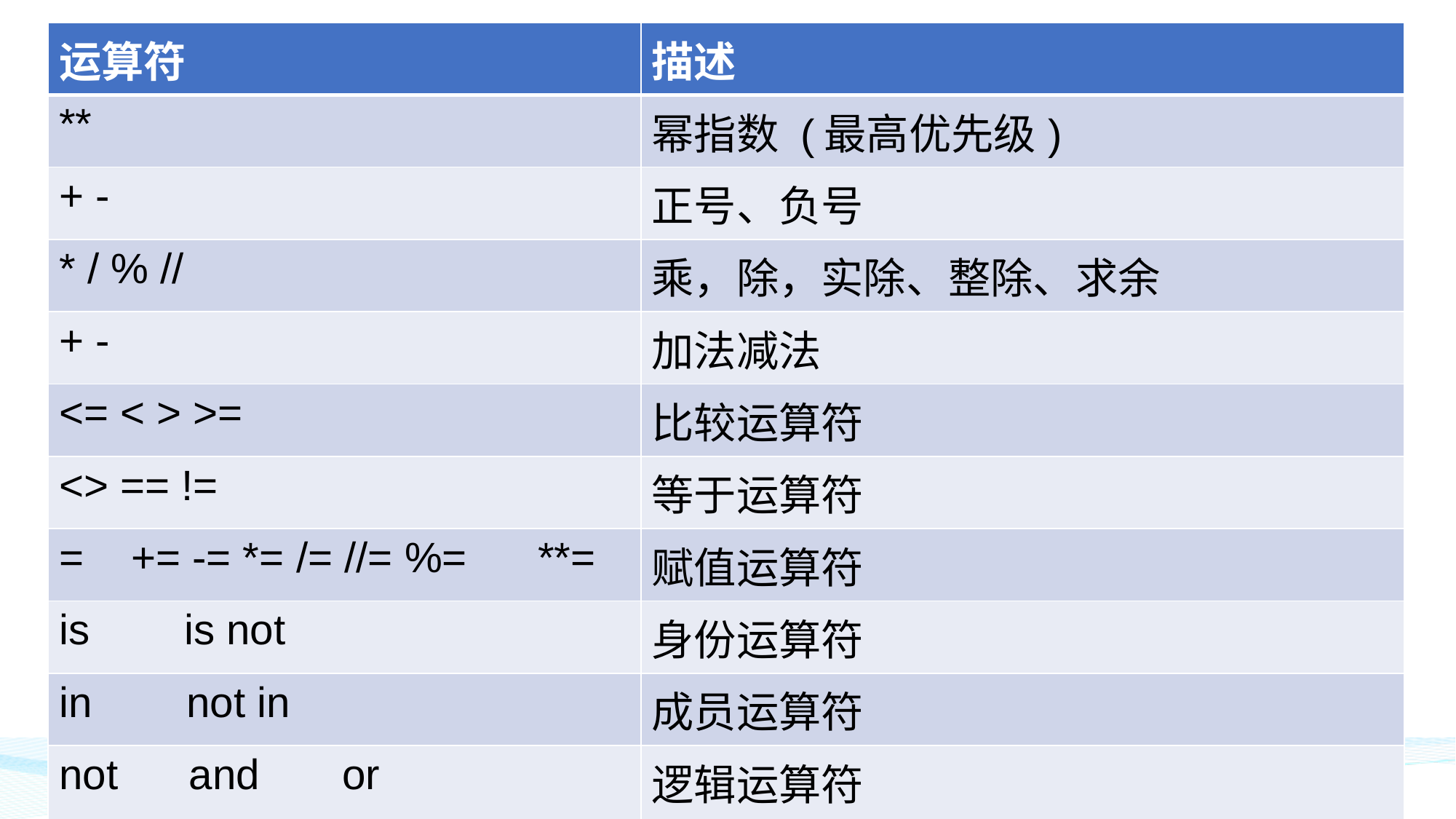

| 运算符 | 描述 |
| --- | --- |
| \*\* | 幂指数 (最高优先级) |
| + - | 正号、负号 |
| \* / % // | 乘，除，实除、整除、求余 |
| + - | 加法减法 |
| <= < > >= | 比较运算符 |
| <> == != | 等于运算符 |
| = += -= \*= /= //= %= \*\*= | 赋值运算符 |
| is is not | 身份运算符 |
| in not in | 成员运算符 |
| not and or | 逻辑运算符 |